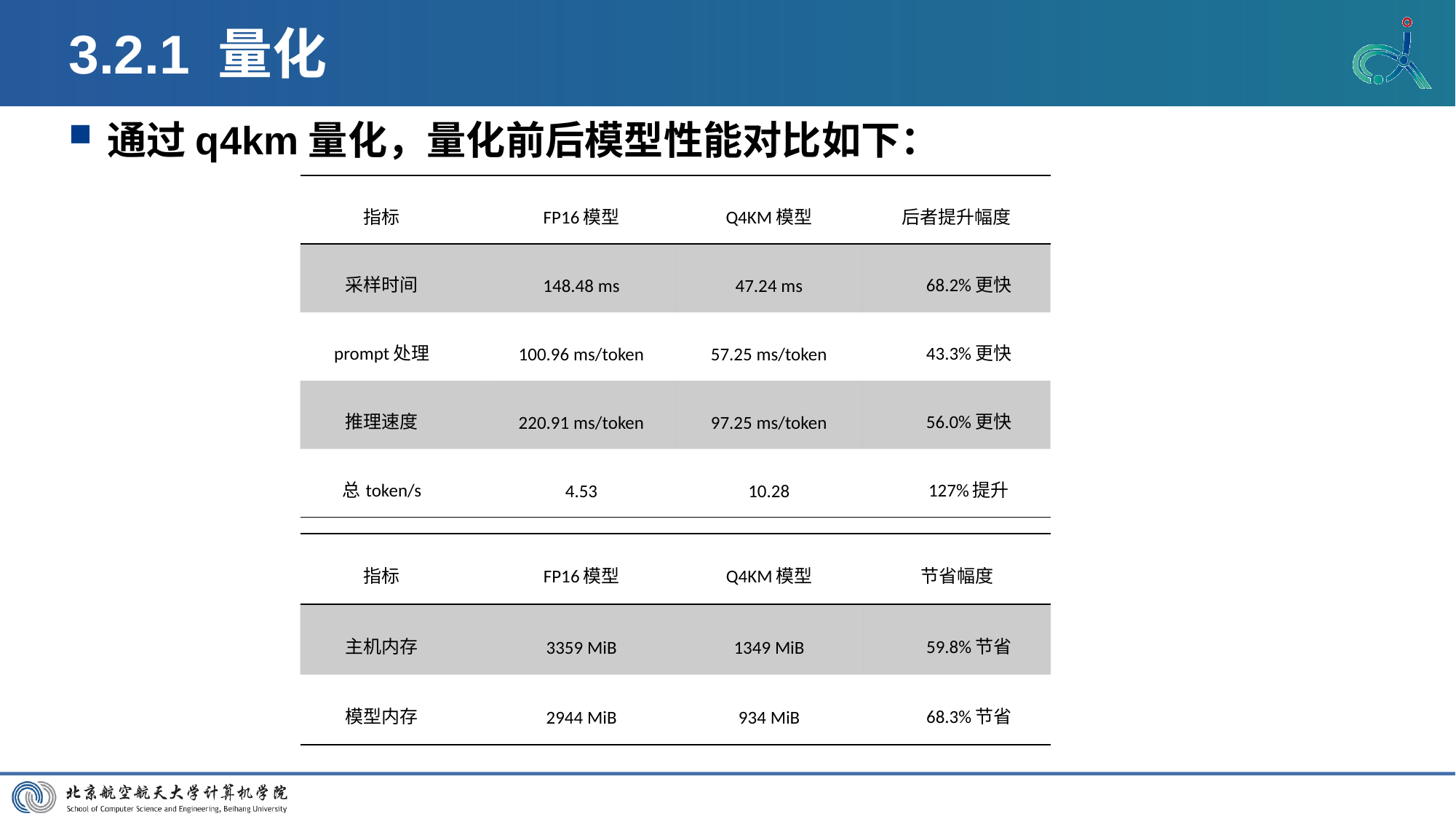

# 3.2.1 量化
通过q4km量化，量化前后模型性能对比如下：

| 指标 | FP16模型 | Q4KM模型 | 后者提升幅度 |
| --- | --- | --- | --- |
| 采样时间 | 148.48 ms | 47.24 ms | 68.2%更快 |
| prompt处理 | 100.96 ms/token | 57.25 ms/token | 43.3%更快 |
| 推理速度 | 220.91 ms/token | 97.25 ms/token | 56.0%更快 |
| 总token/s | 4.53 | 10.28 | 127%提升 |
| 指标 | FP16模型 | Q4KM模型 | 节省幅度 |
| --- | --- | --- | --- |
| 主机内存 | 3359 MiB | 1349 MiB | 59.8%节省 |
| 模型内存 | 2944 MiB | 934 MiB | 68.3%节省 |
12